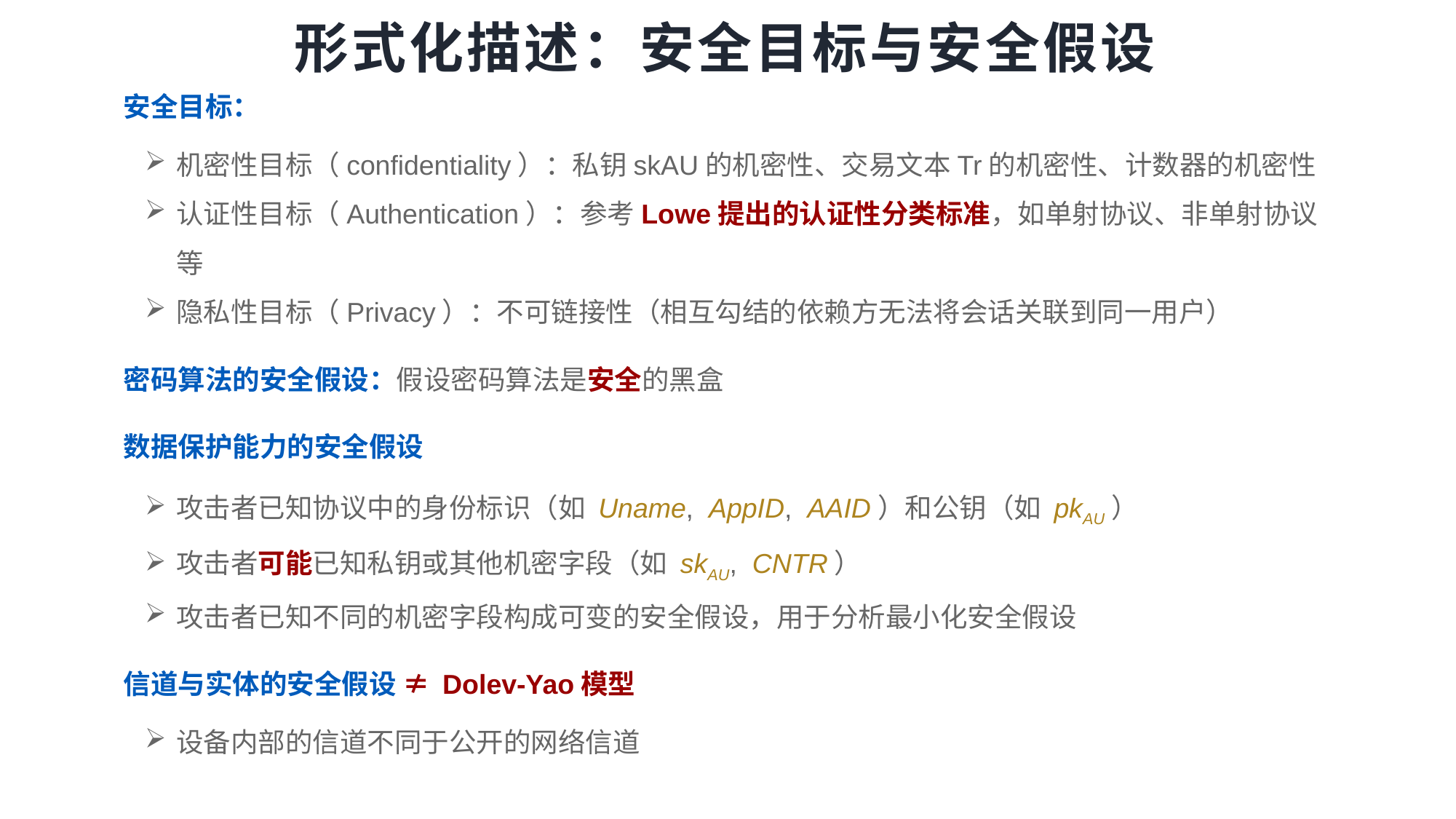

# 形式化描述：安全目标与安全假设
安全目标：
机密性目标（confidentiality）：私钥skAU的机密性、交易文本Tr的机密性、计数器的机密性
认证性目标（Authentication）：参考Lowe提出的认证性分类标准，如单射协议、非单射协议等
隐私性目标（Privacy）：不可链接性（相互勾结的依赖方无法将会话关联到同一用户）
密码算法的安全假设：假设密码算法是安全的黑盒
数据保护能力的安全假设
攻击者已知协议中的身份标识（如 Uname,  AppID,  AAID）和公钥（如 pkAU）
攻击者可能已知私钥或其他机密字段（如 skAU,  CNTR）
攻击者已知不同的机密字段构成可变的安全假设，用于分析最小化安全假设
信道与实体的安全假设 ≠ Dolev-Yao模型
设备内部的信道不同于公开的网络信道